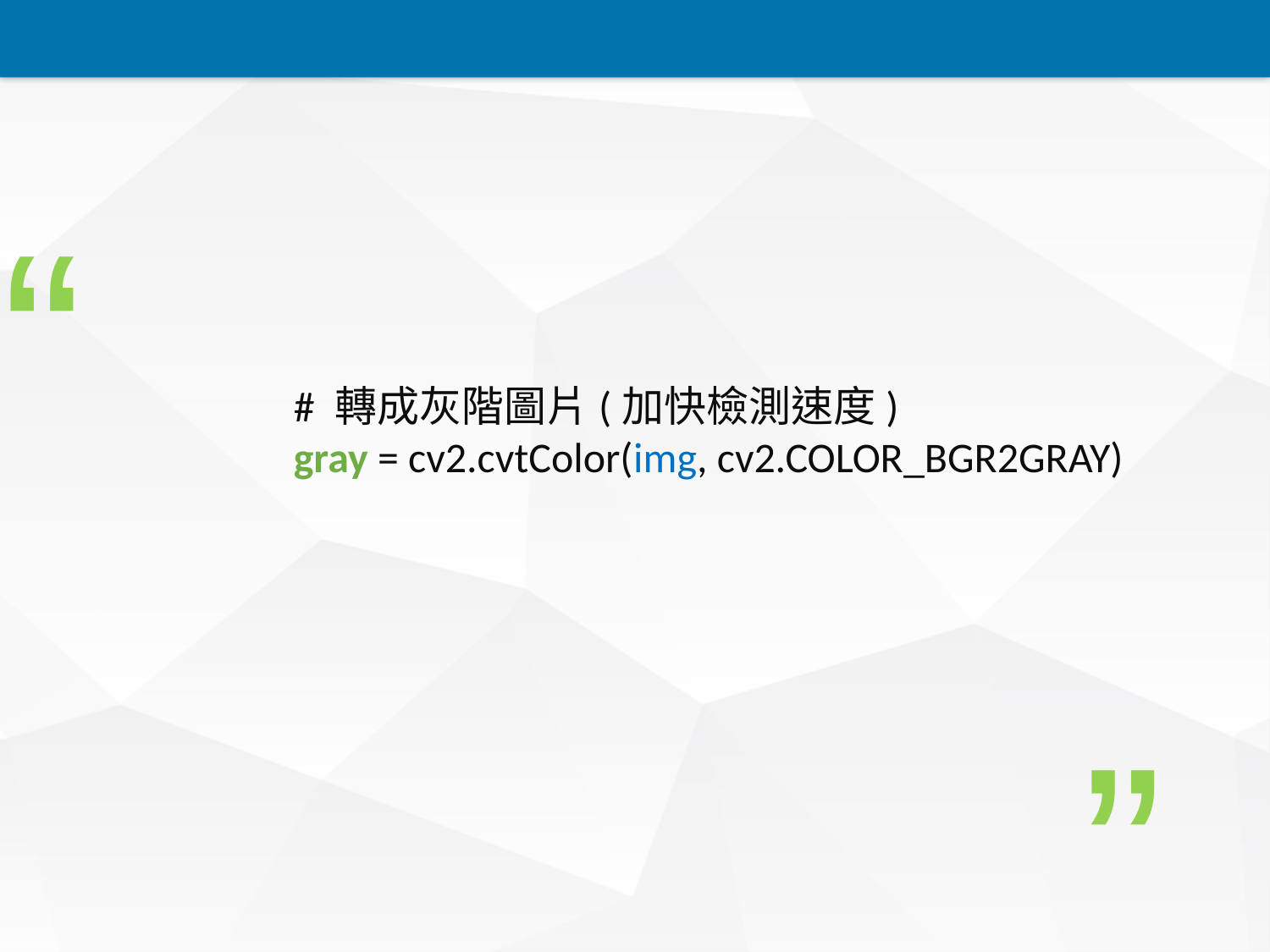

“
# 轉成灰階圖片(加快檢測速度)
gray = cv2.cvtColor(img, cv2.COLOR_BGR2GRAY)
”